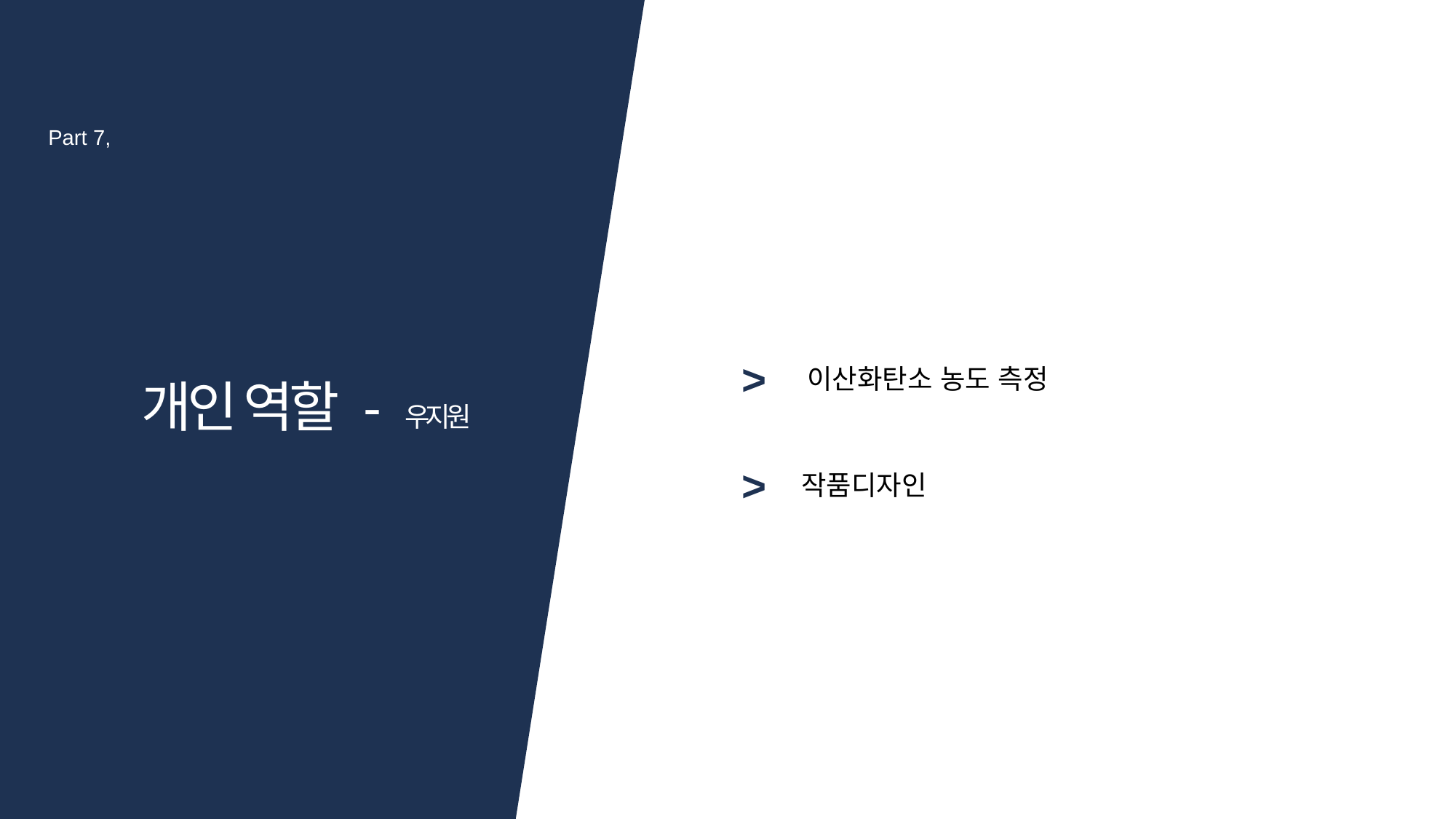

Part 7,
>
이산화탄소 농도 측정
개인 역할 - 우지원
>
작품디자인

<그림 11 시스템 구성도>